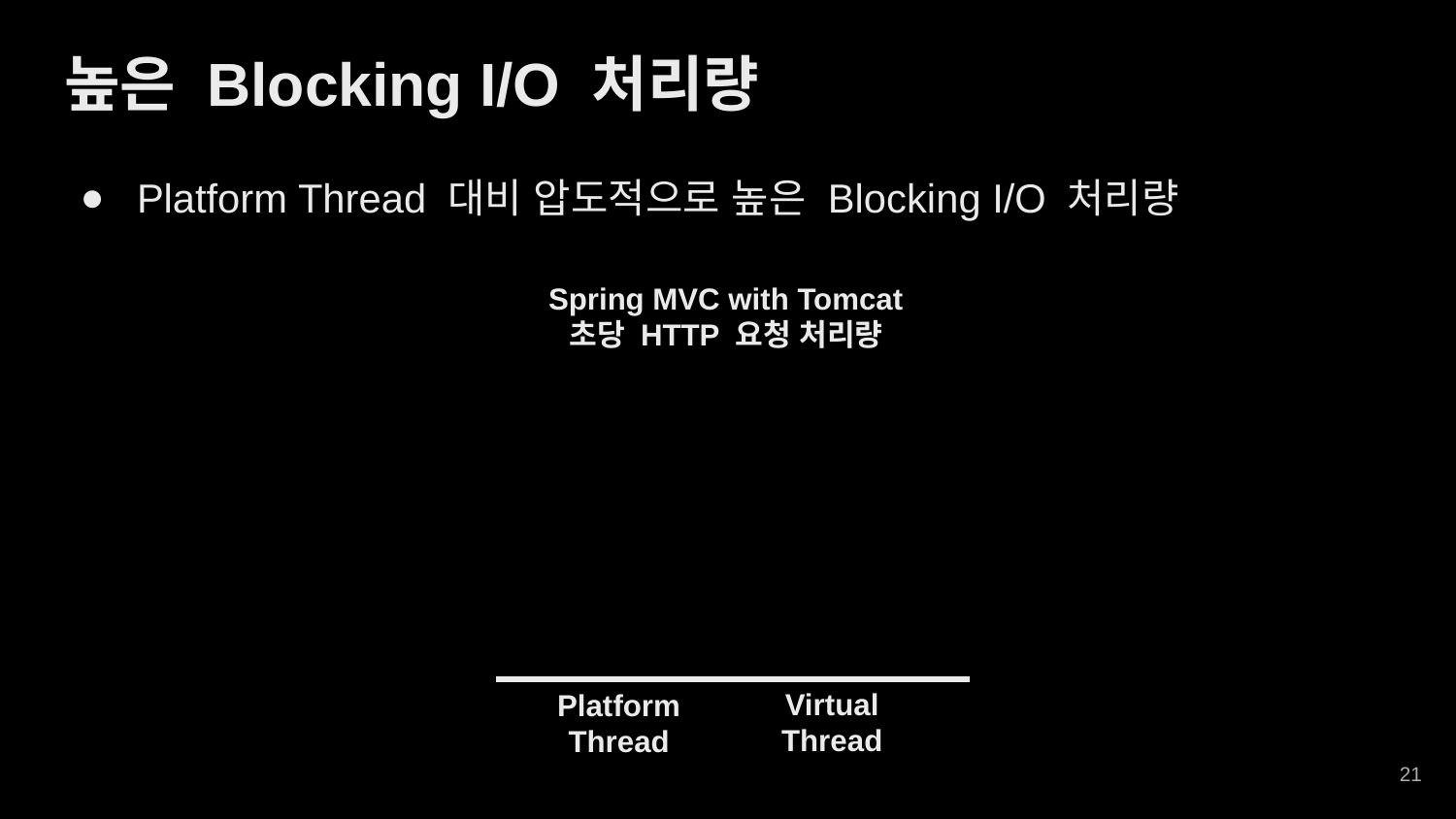

높은 Blocking I/O 처리량
Platform Thread 대비 압도적으로 높은 Blocking I/O 처리량
Spring MVC with Tomcat
초당 HTTP 요청 처리량
Virtual
Thread
Platform
Thread
21